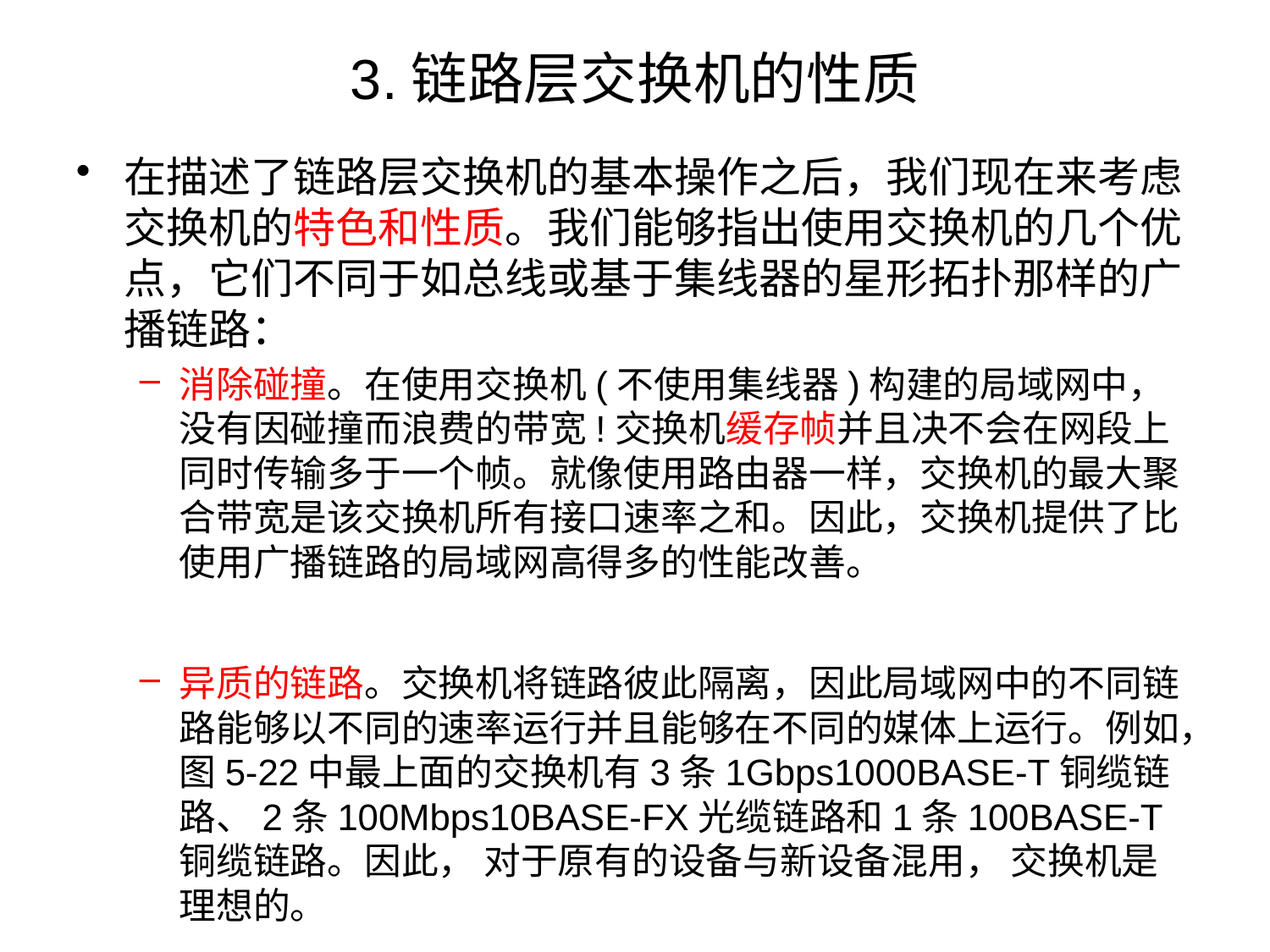

# 3.链路层交换机的性质
在描述了链路层交换机的基本操作之后，我们现在来考虑交换机的特色和性质。我们能够指出使用交换机的几个优点，它们不同于如总线或基于集线器的星形拓扑那样的广播链路：
消除碰撞。在使用交换机(不使用集线器)构建的局域网中，没有因碰撞而浪费的带宽!交换机缓存帧并且决不会在网段上同时传输多于一个帧。就像使用路由器一样，交换机的最大聚合带宽是该交换机所有接口速率之和。因此，交换机提供了比使用广播链路的局域网高得多的性能改善。

异质的链路。交换机将链路彼此隔离，因此局域网中的不同链路能够以不同的速率运行并且能够在不同的媒体上运行。例如，图5-22中最上面的交换机有3条1Gbps1000BASE-T铜缆链路、2条100Mbps10BASE-FX光缆链路和1条100BASE-T铜缆链路。因此， 对于原有的设备与新设备混用， 交换机是理想的。